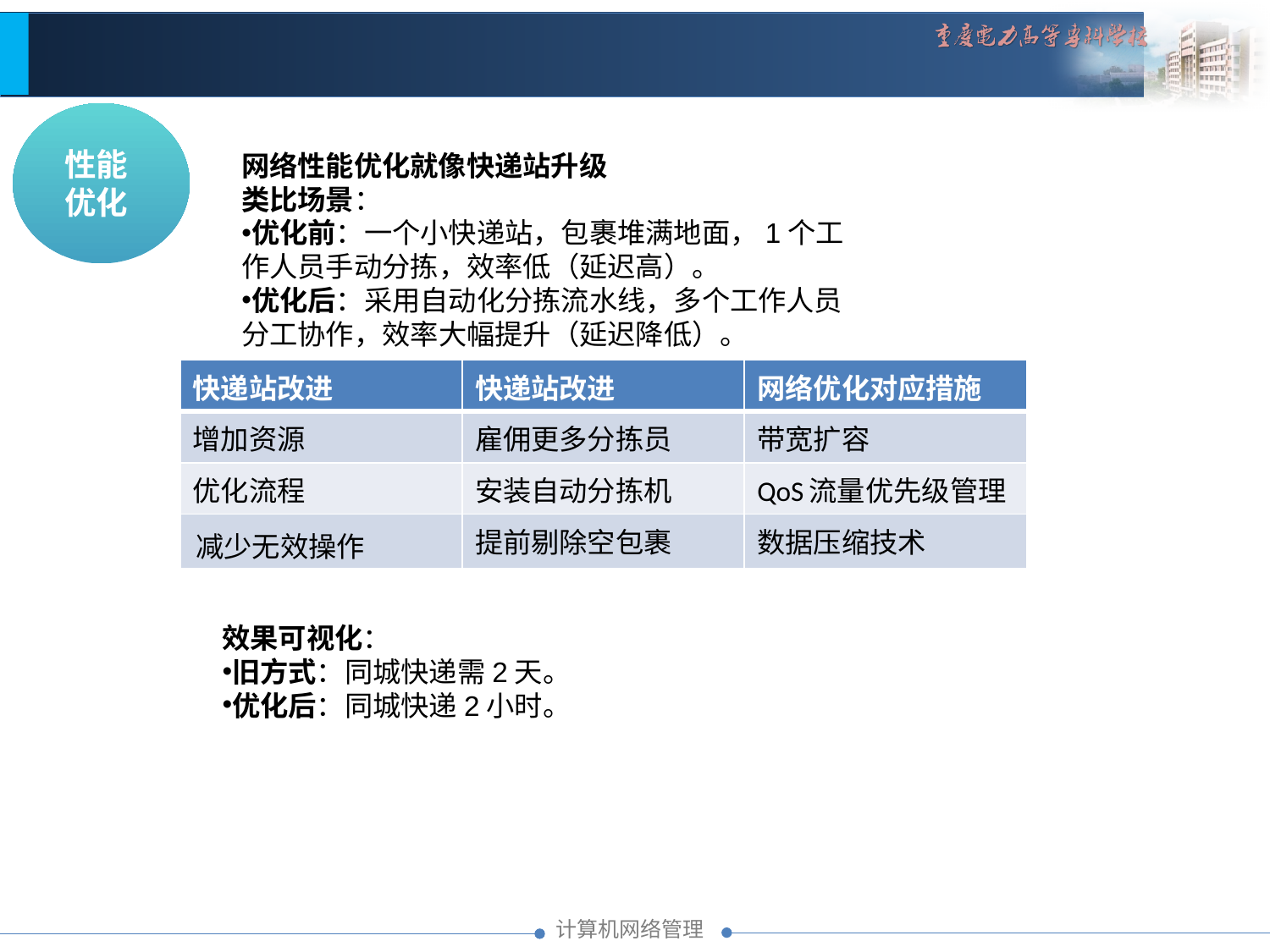

性能
优化
网络性能优化就像快递站升级
类比场景：
优化前：一个小快递站，包裹堆满地面，1个工作人员手动分拣，效率低（延迟高）。
优化后：采用自动化分拣流水线，多个工作人员分工协作，效率大幅提升（延迟降低）。
| 快递站改进 | 快递站改进 | 网络优化对应措施 |
| --- | --- | --- |
| 增加资源 | 雇佣更多分拣员 | 带宽扩容 |
| 优化流程 | 安装自动分拣机 | QoS流量优先级管理 |
| 减少无效操作 | 提前剔除空包裹 | 数据压缩技术 |
效果可视化：
旧方式：同城快递需2天。
优化后：同城快递2小时。